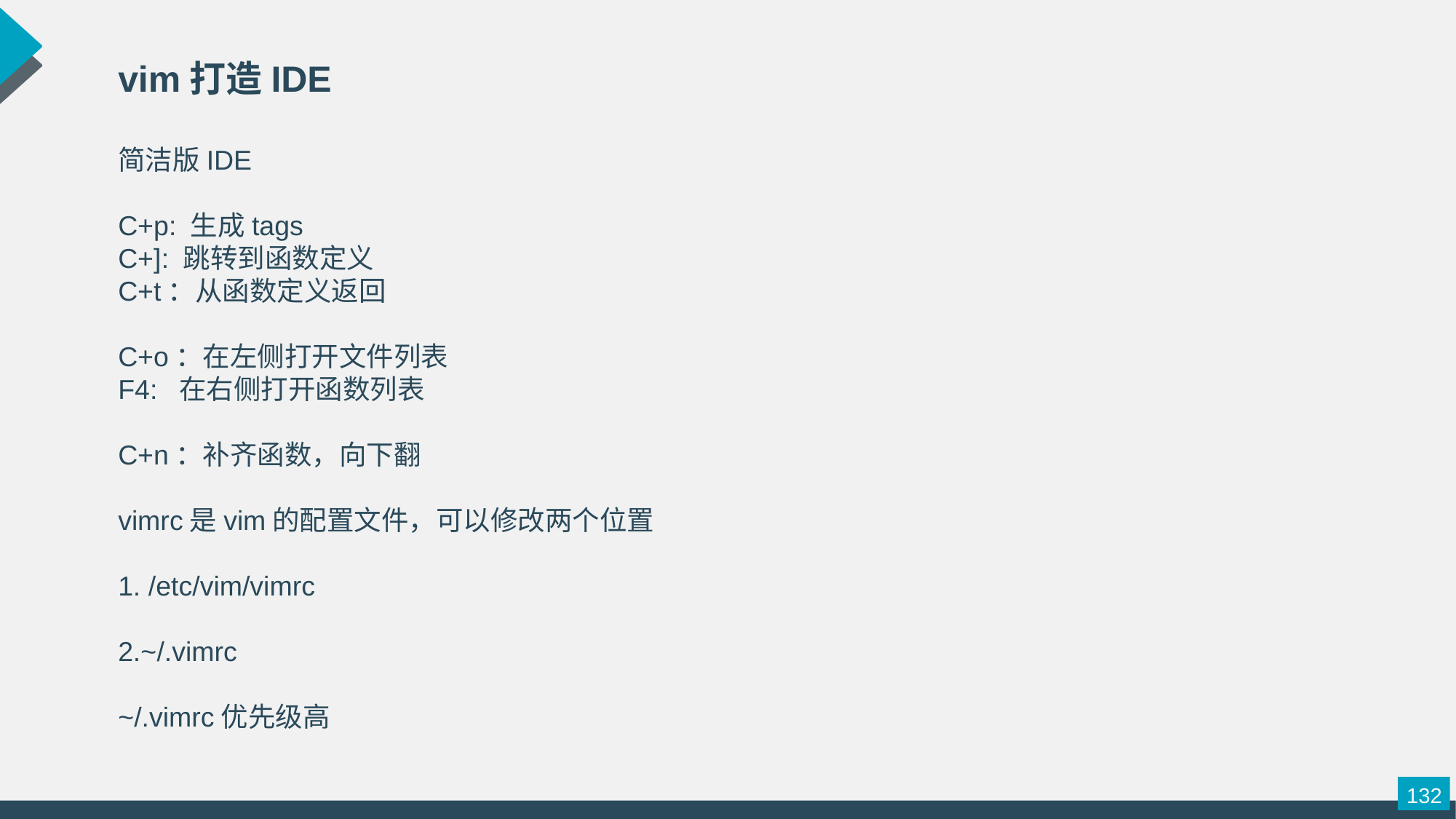

vim打造IDE

简洁版IDE

C+p: 生成tags
C+]: 跳转到函数定义
C+t：从函数定义返回

C+o：在左侧打开文件列表
F4:  在右侧打开函数列表

C+n：补齐函数，向下翻

vimrc是vim的配置文件，可以修改两个位置

1. /etc/vim/vimrc

2.~/.vimrc

~/.vimrc优先级高